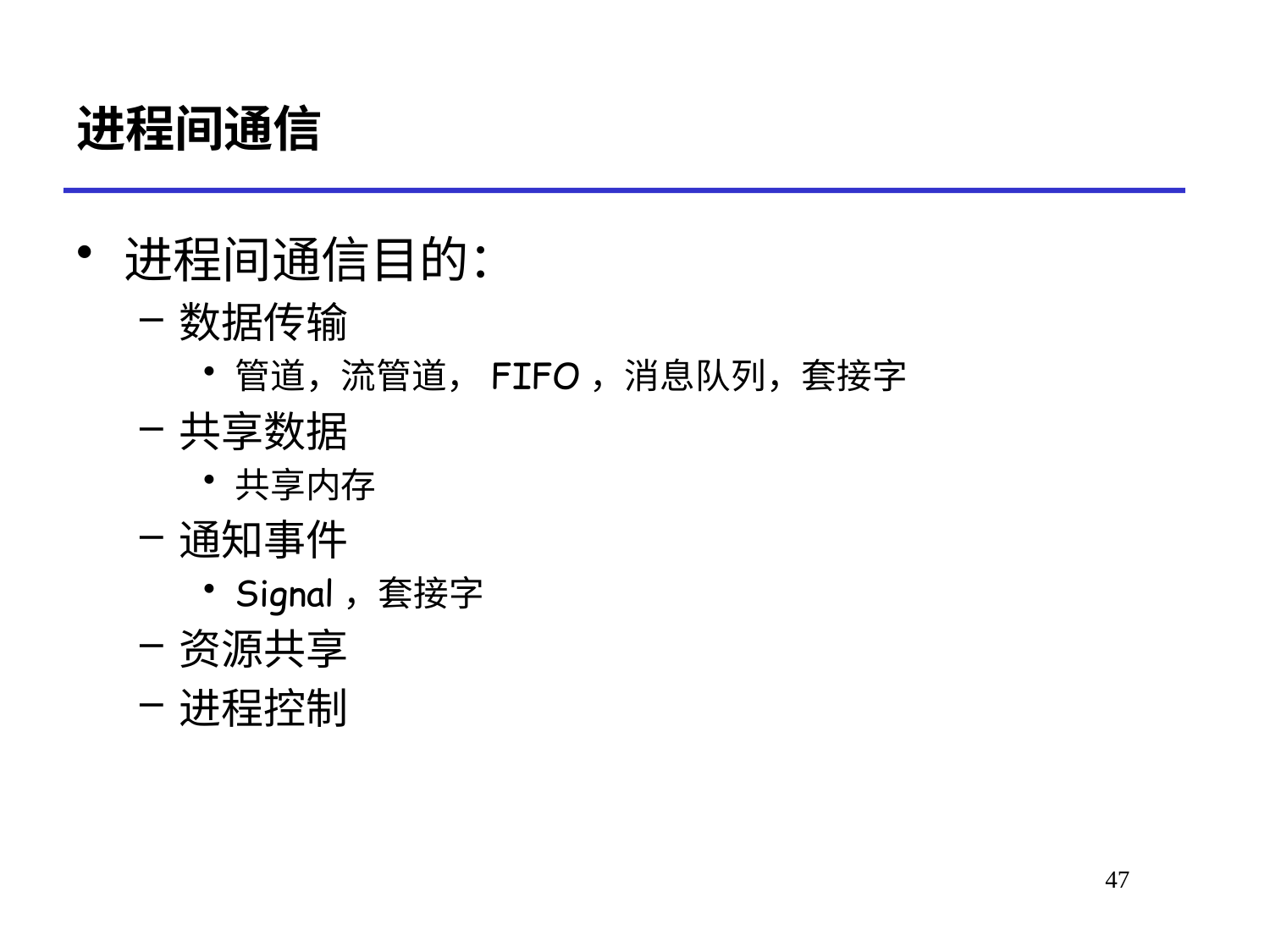

# 进程间通信
进程间通信目的：
数据传输
管道，流管道，FIFO，消息队列，套接字
共享数据
共享内存
通知事件
Signal，套接字
资源共享
进程控制
47